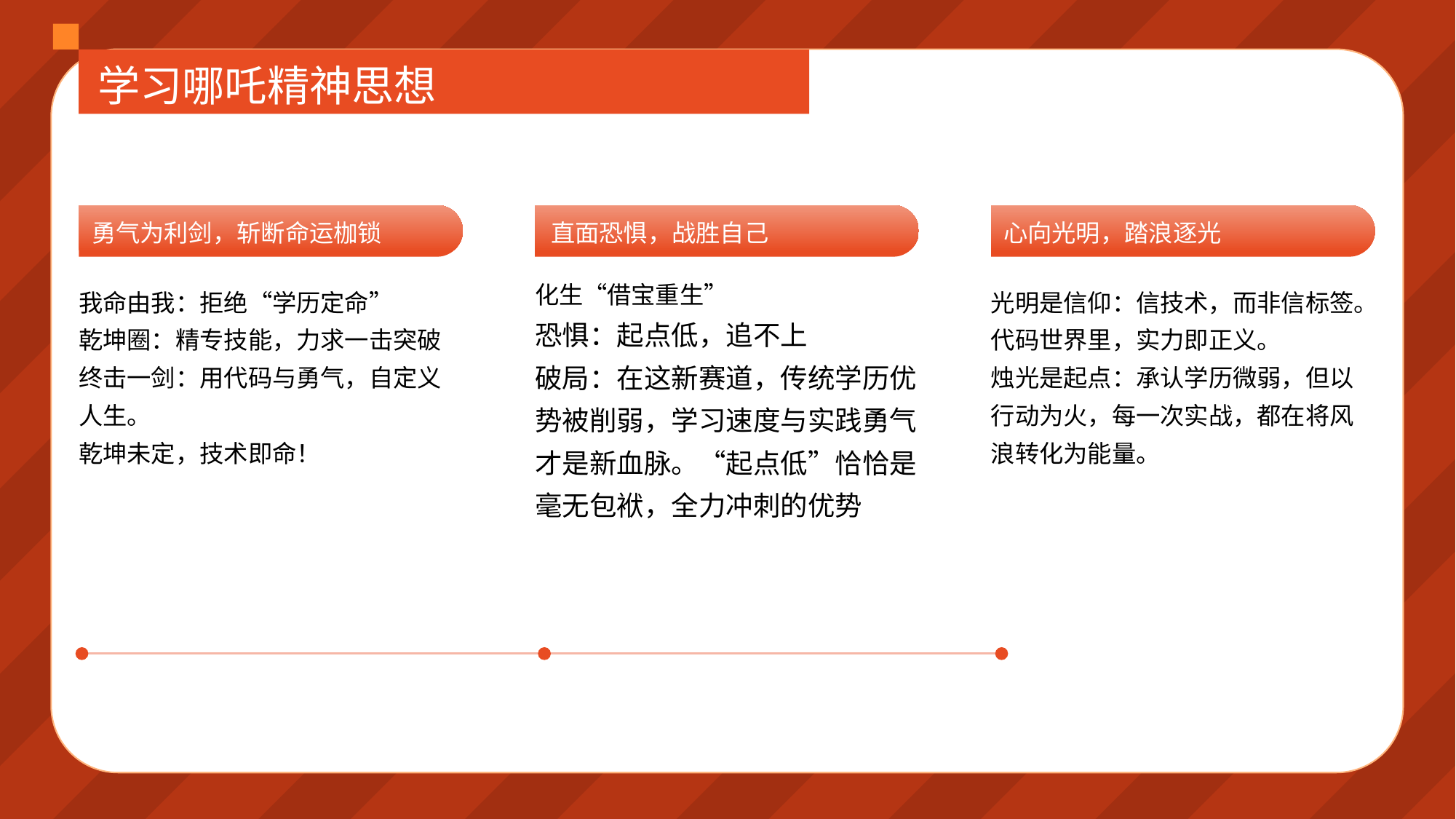

学习哪吒精神思想
直面恐惧，战胜自己
勇气为利剑，斩断命运枷锁
心向光明，踏浪逐光
我命由我：拒绝“学历定命”
乾坤圈：精专技能，力求一击突破
终击一剑：用代码与勇气，自定义人生。
乾坤未定，技术即命！
光明是信仰：信技术，而非信标签。代码世界里，实力即正义。
烛光是起点：承认学历微弱，但以行动为火，每一次实战，都在将风浪转化为能量。
化生“借宝重生”
恐惧：起点低，追不上
破局：在这新赛道，传统学历优势被削弱，学习速度与实践勇气才是新血脉。“起点低”恰恰是毫无包袱，全力冲刺的优势